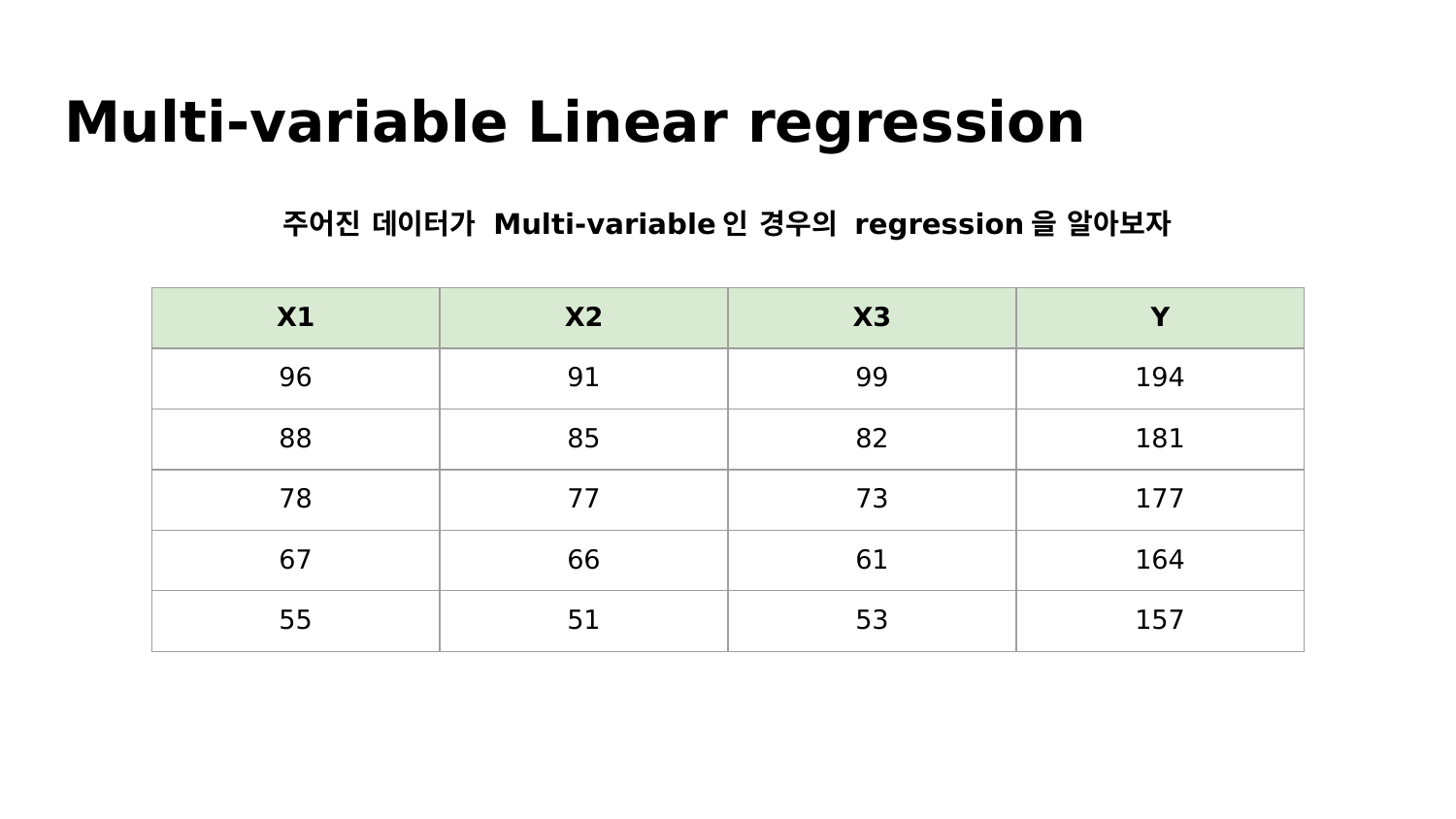

# Multi-variable Linear regression
주어진 데이터가 Multi-variable인 경우의 regression을 알아보자
| X1 | X2 | X3 | Y |
| --- | --- | --- | --- |
| 96 | 91 | 99 | 194 |
| 88 | 85 | 82 | 181 |
| 78 | 77 | 73 | 177 |
| 67 | 66 | 61 | 164 |
| 55 | 51 | 53 | 157 |